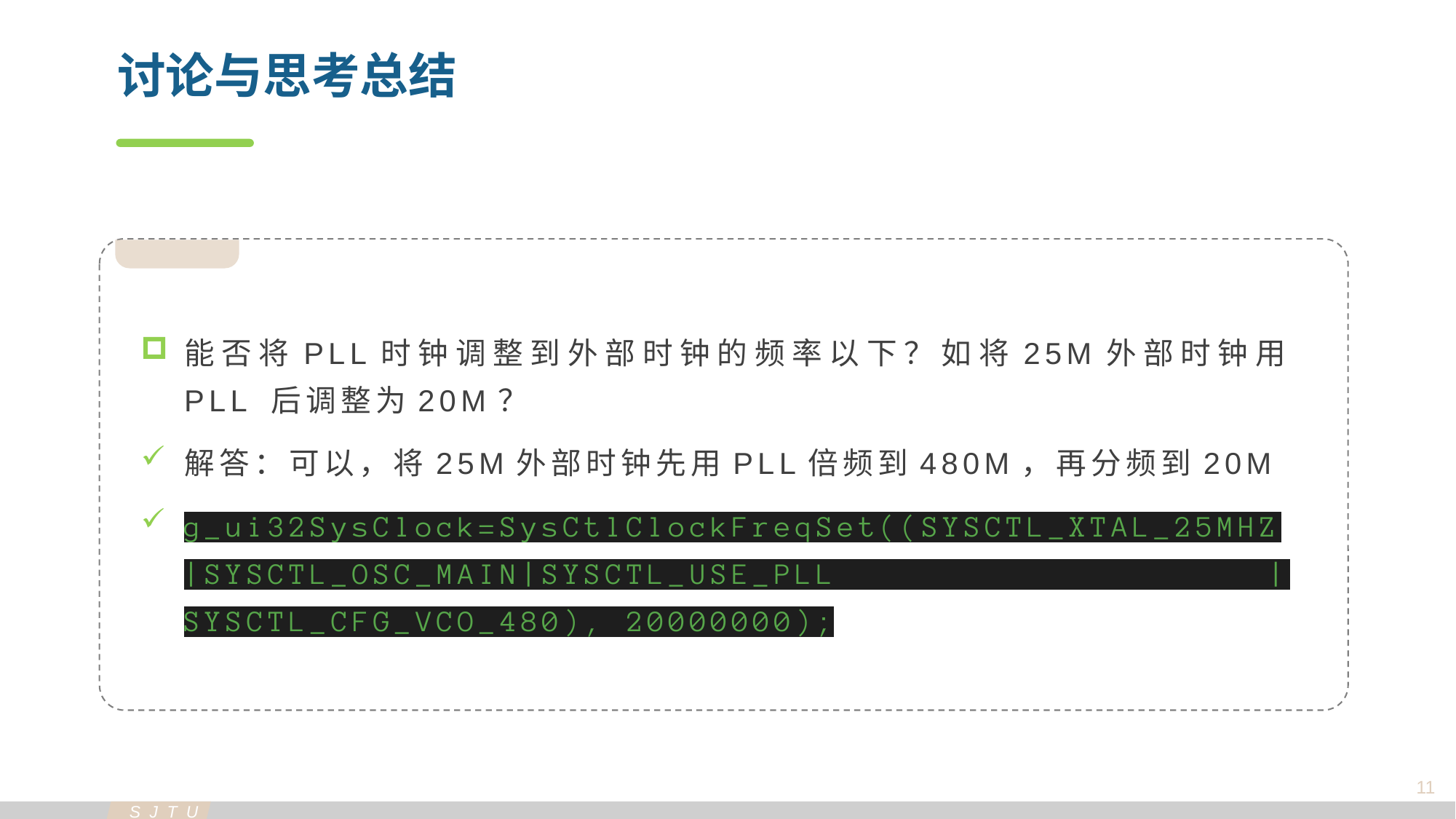

讨论与思考总结

能否将PLL时钟调整到外部时钟的频率以下？如将25M外部时钟用 PLL 后调整为20M？
解答：可以，将25M外部时钟先用PLL倍频到480M，再分频到20M
g_ui32SysClock=SysCtlClockFreqSet((SYSCTL_XTAL_25MHZ|SYSCTL_OSC_MAIN|SYSCTL_USE_PLL |SYSCTL_CFG_VCO_480), 20000000);

11